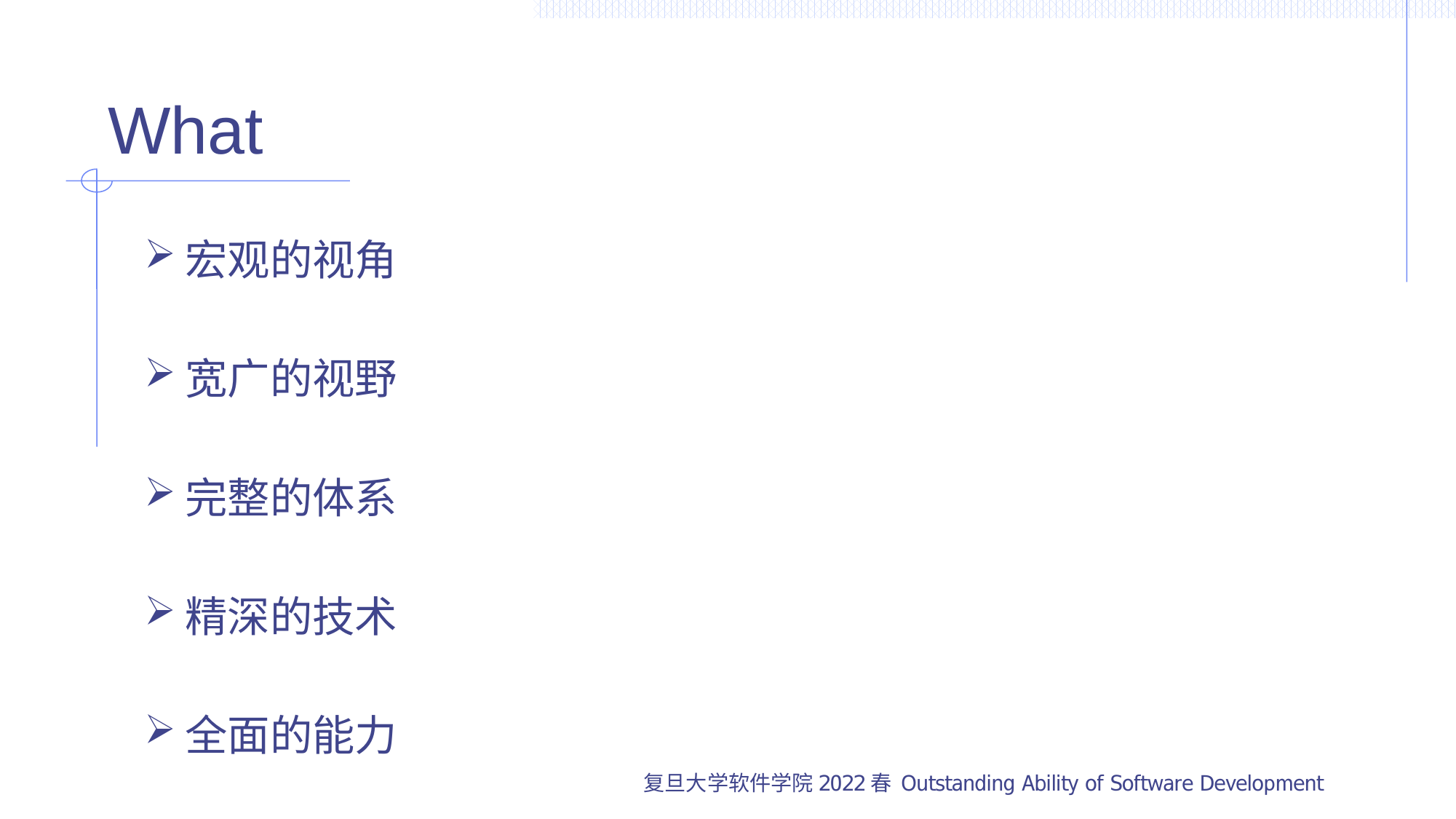

# What
宏观的视角

宽广的视野

完整的体系

精深的技术

全面的能力